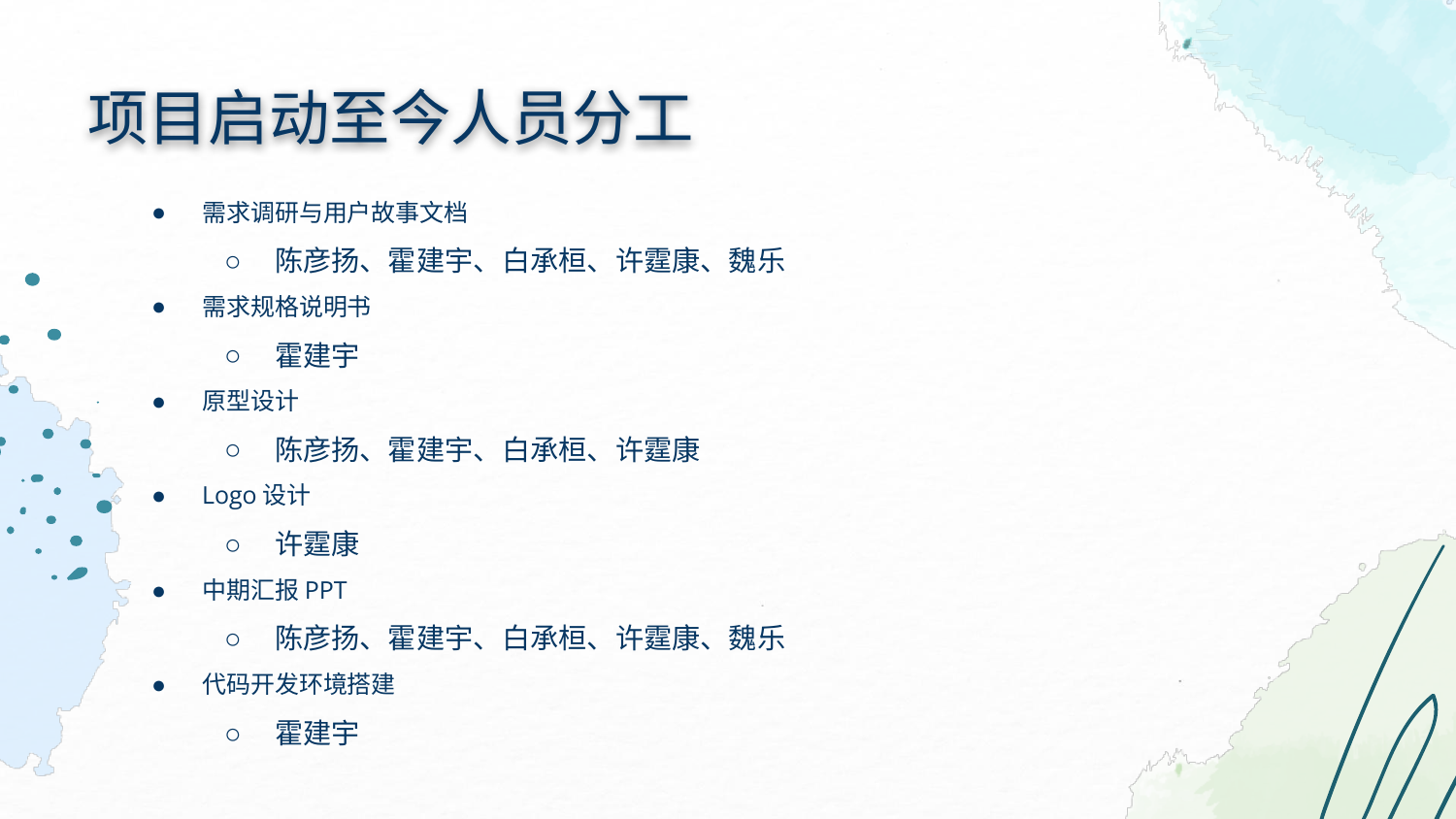

项目启动至今人员分工
需求调研与用户故事文档
陈彦扬、霍建宇、白承桓、许霆康、魏乐
需求规格说明书
霍建宇
原型设计
陈彦扬、霍建宇、白承桓、许霆康
Logo设计
许霆康
中期汇报PPT
陈彦扬、霍建宇、白承桓、许霆康、魏乐
代码开发环境搭建
霍建宇